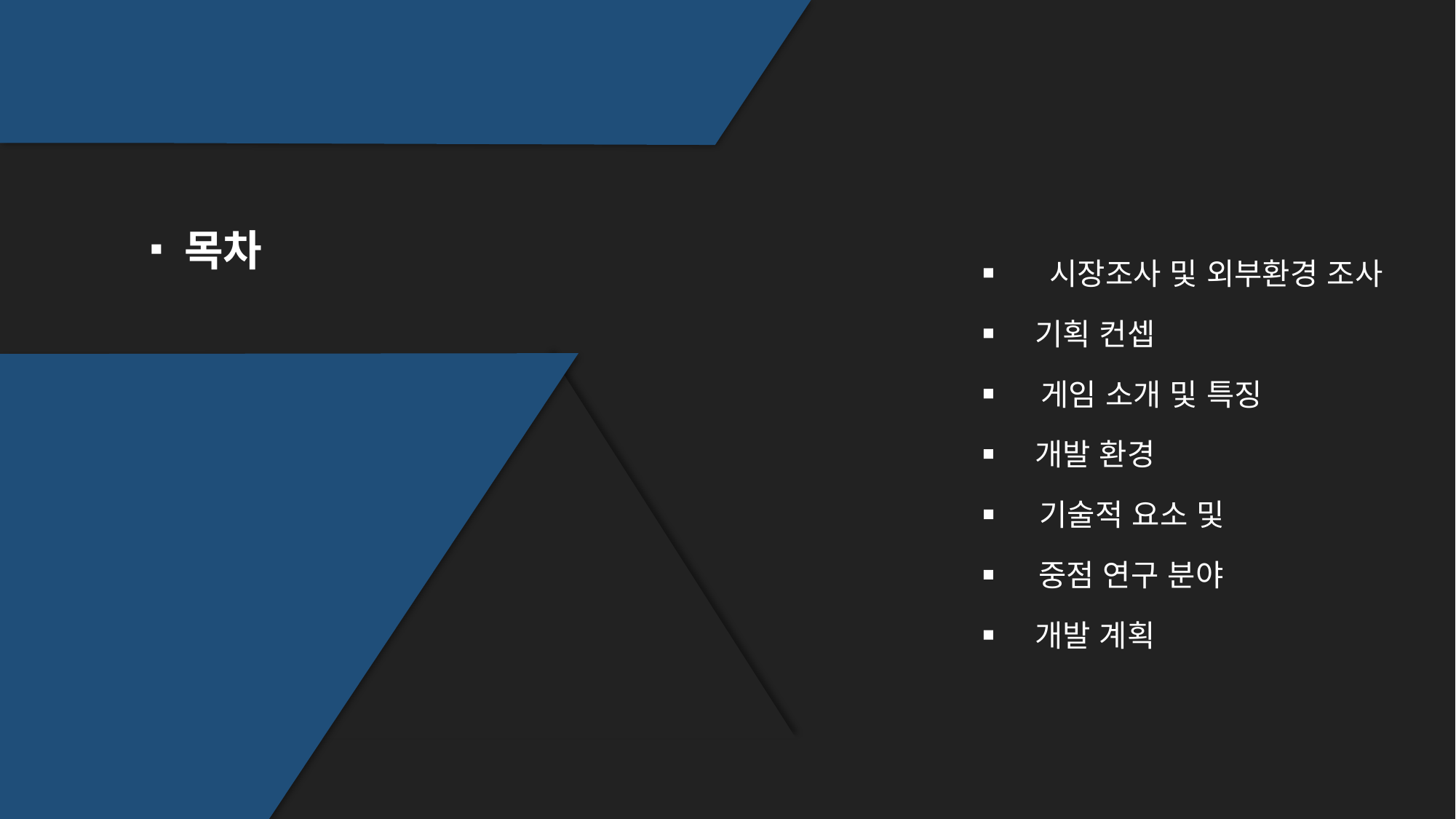

목차

시장조사 및 외부환경 조사

기획 컨셉

게임 소개 및 특징

개발 환경

기술적 요소 및

중점 연구 분야

개발 계획